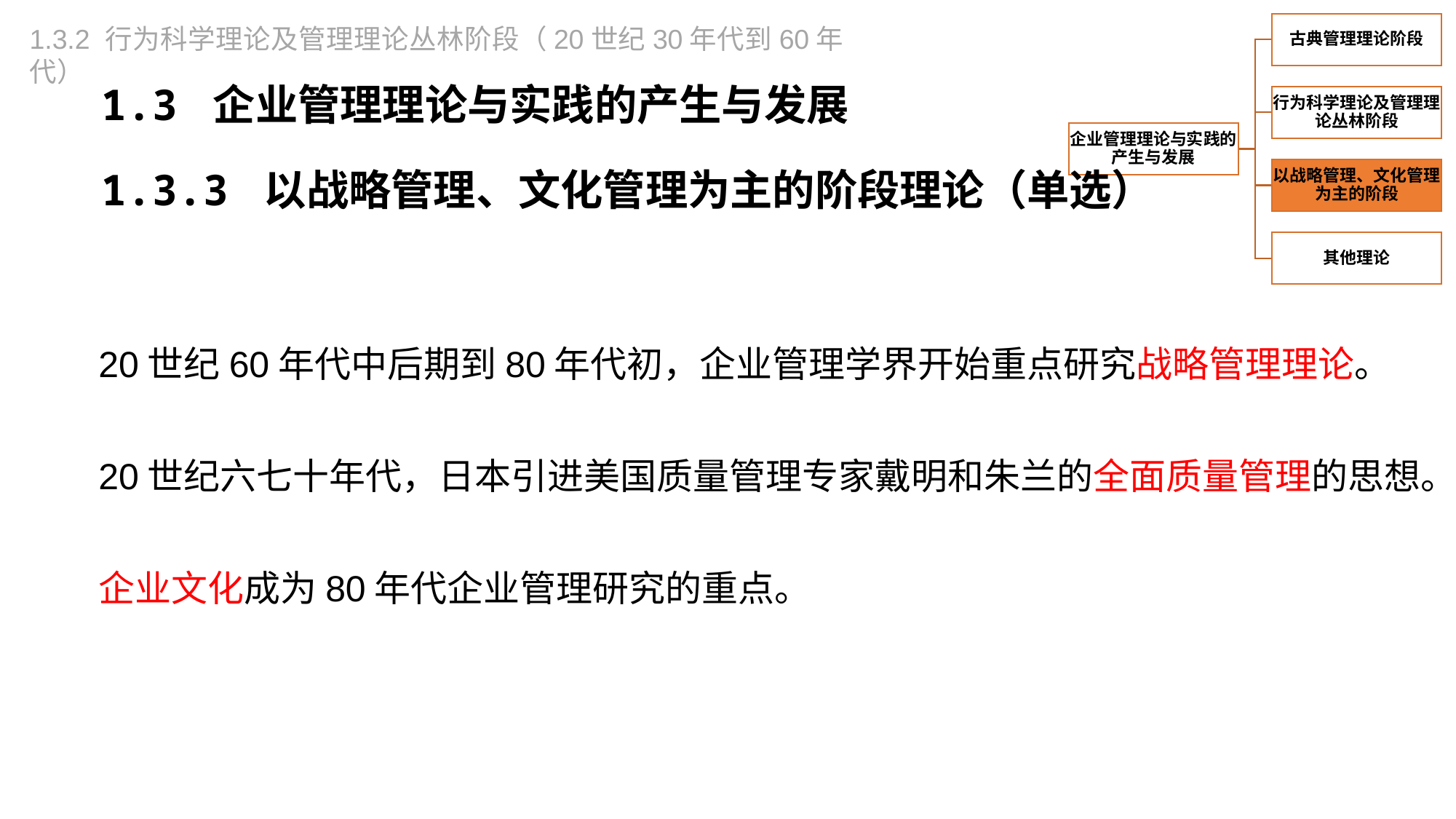

企业管理理论与实践的产生与发展
古典管理理论阶段
行为科学理论及管理理论丛林阶段
以战略管理、文化管理为主的阶段
其他理论
1.3.2 行为科学理论及管理理论丛林阶段（20世纪30年代到60年代）
1.3 企业管理理论与实践的产生与发展
1.3.3 以战略管理、文化管理为主的阶段理论（单选）
20世纪60年代中后期到80年代初，企业管理学界开始重点研究战略管理理论。

20世纪六七十年代，日本引进美国质量管理专家戴明和朱兰的全面质量管理的思想。

企业文化成为80年代企业管理研究的重点。